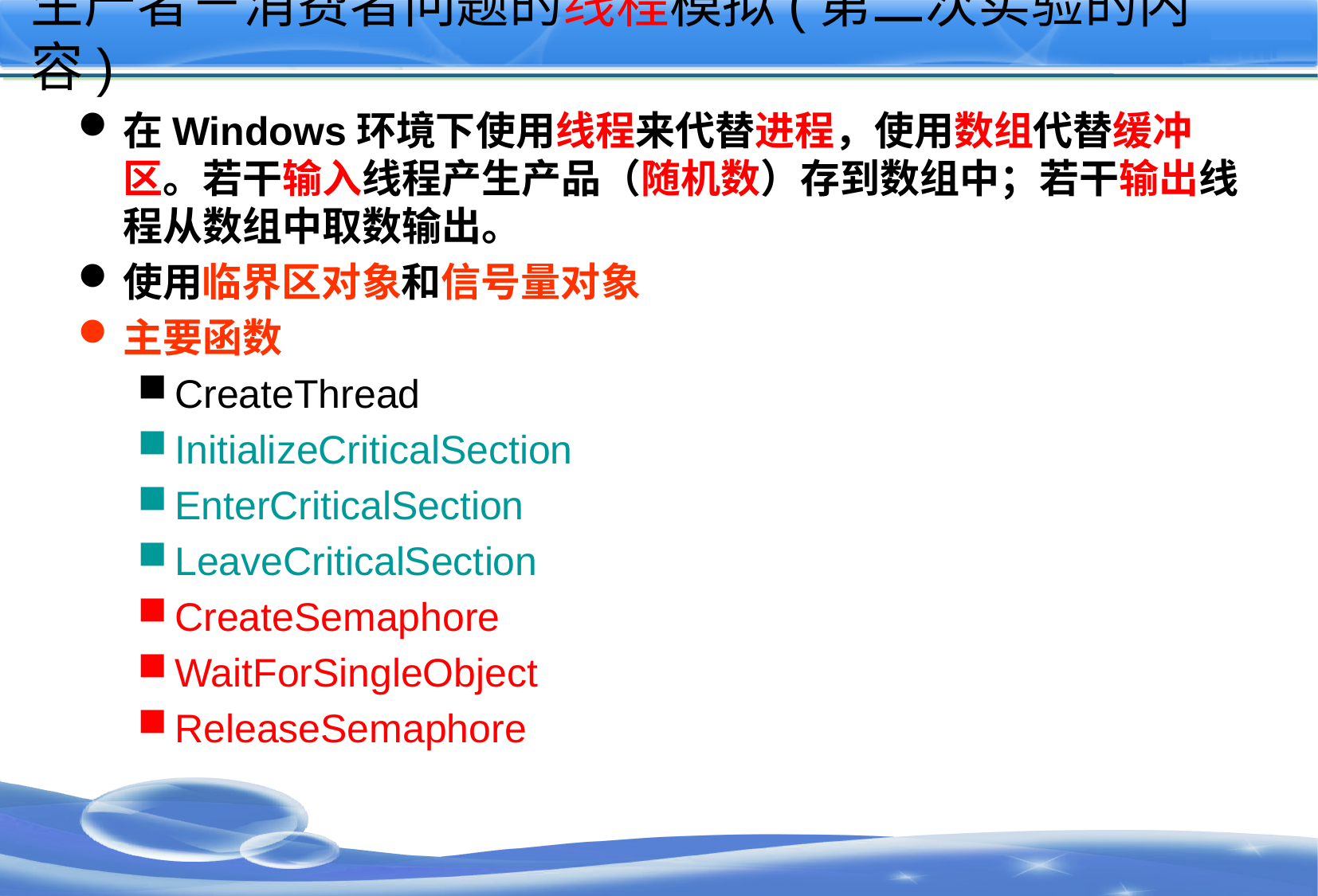

# 生产者－消费者问题的线程模拟(第二次实验的内容)
在Windows环境下使用线程来代替进程，使用数组代替缓冲区。若干输入线程产生产品（随机数）存到数组中；若干输出线程从数组中取数输出。
使用临界区对象和信号量对象
主要函数
CreateThread
InitializeCriticalSection
EnterCriticalSection
LeaveCriticalSection
CreateSemaphore
WaitForSingleObject
ReleaseSemaphore